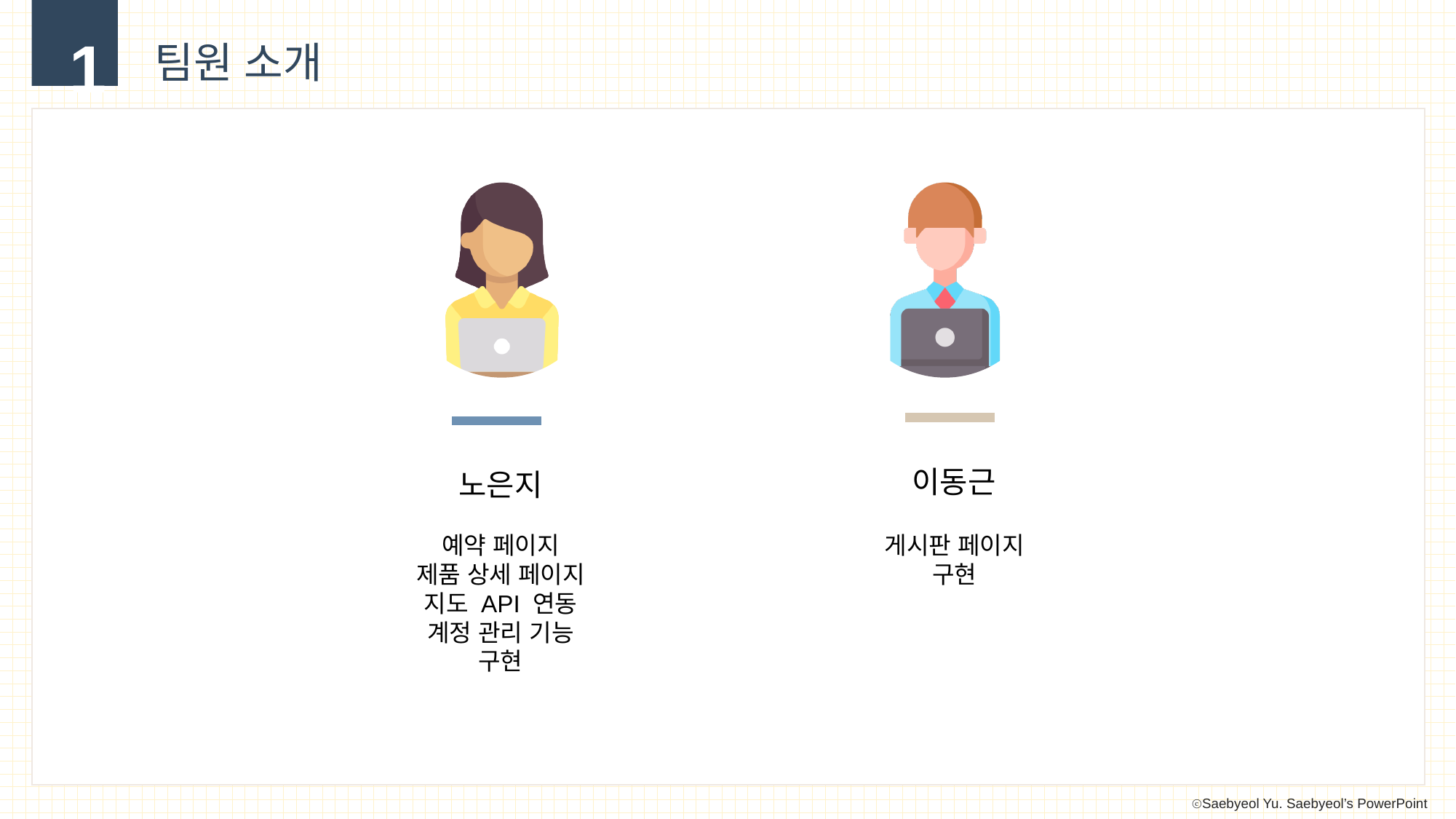

1
팀원 소개

이동근
노은지
예약 페이지
제품 상세 페이지
지도 API 연동
계정 관리 기능
구현
게시판 페이지
구현